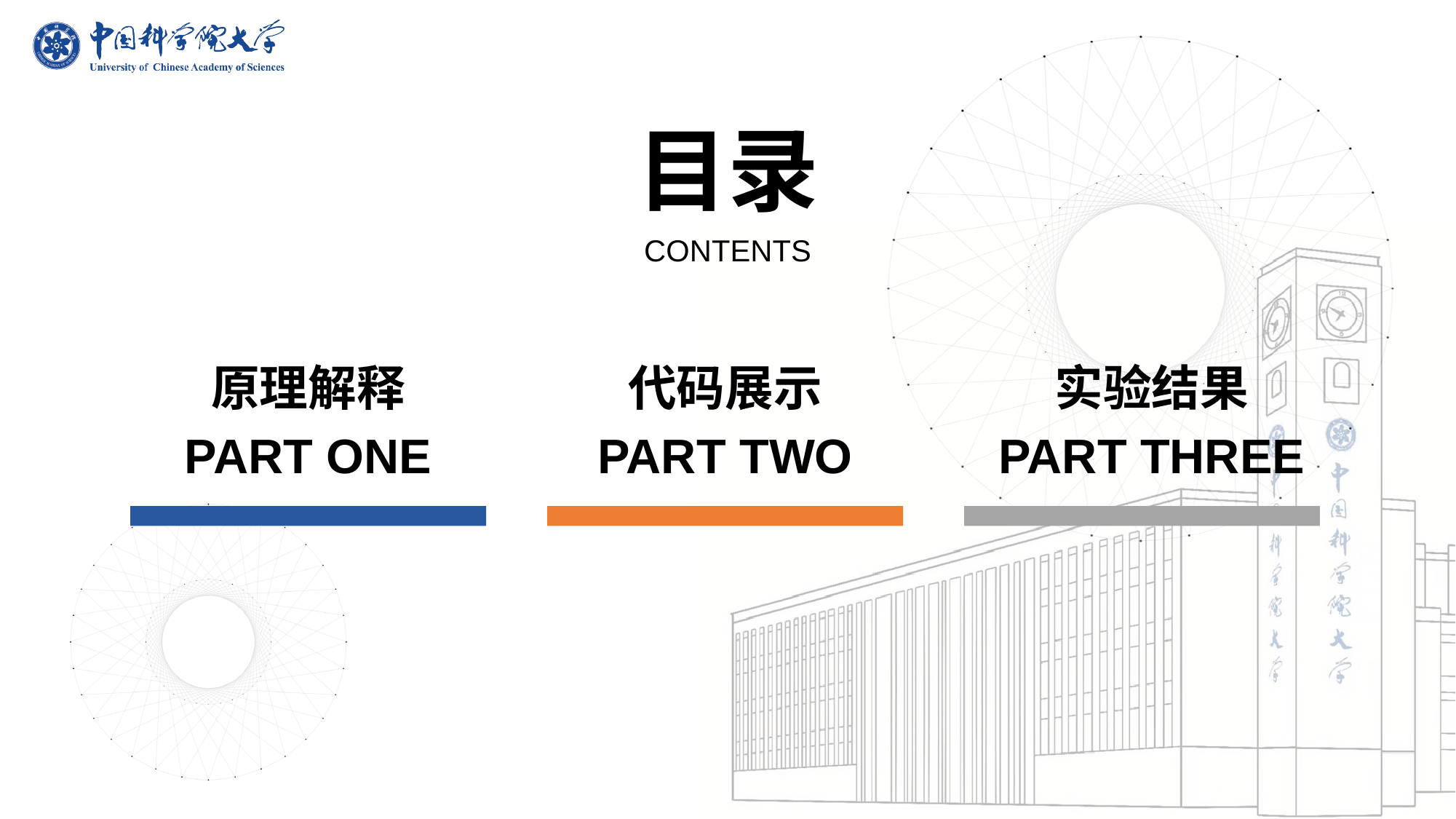

目录
CONTENTS
原理解释
PART ONE

代码展示
PART TWO

实验结果
PART THREE